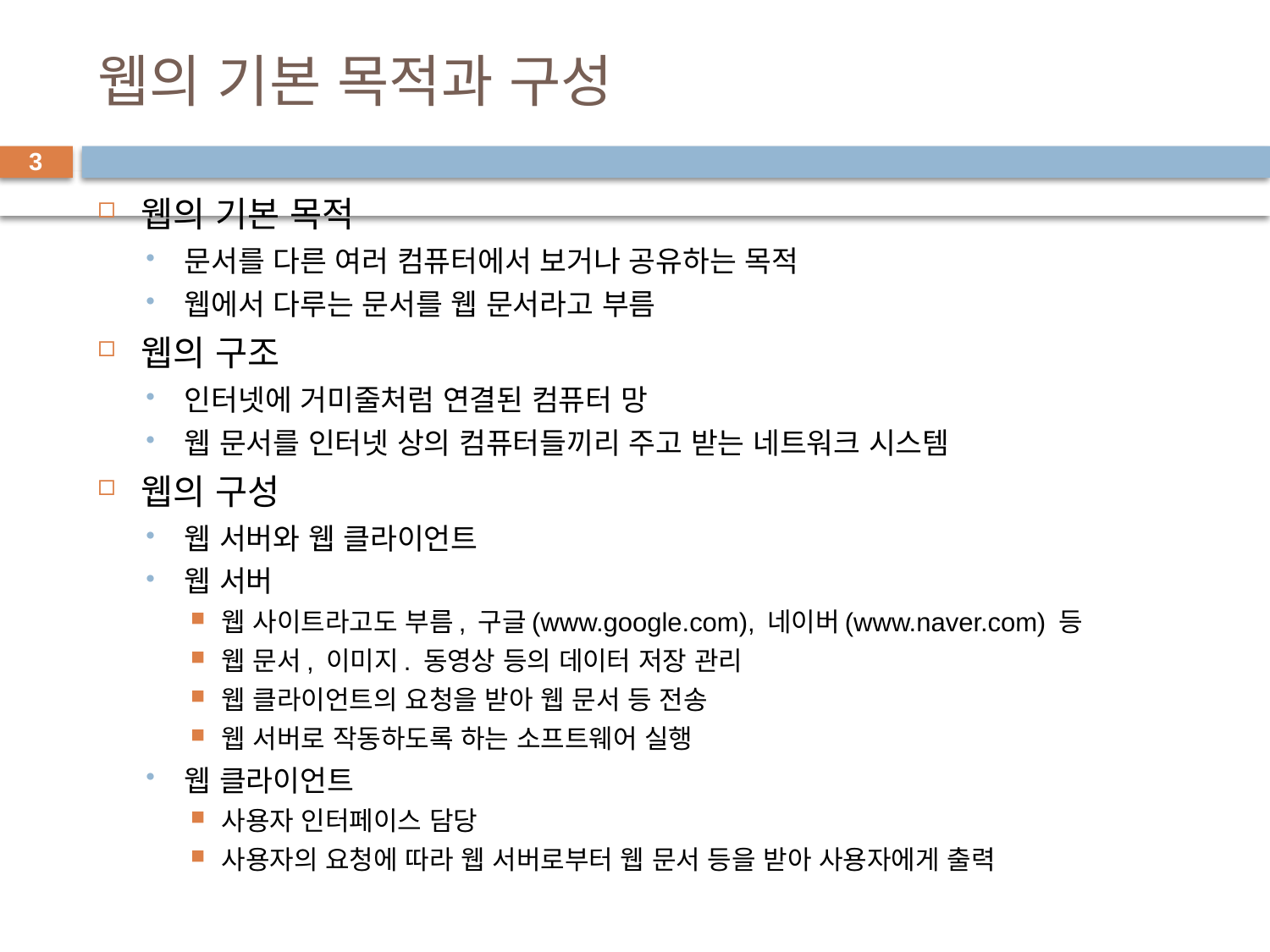

# 웹의 기본 목적과 구성
3
웹의 기본 목적
문서를 다른 여러 컴퓨터에서 보거나 공유하는 목적
웹에서 다루는 문서를 웹 문서라고 부름
웹의 구조
인터넷에 거미줄처럼 연결된 컴퓨터 망
웹 문서를 인터넷 상의 컴퓨터들끼리 주고 받는 네트워크 시스템
웹의 구성
웹 서버와 웹 클라이언트
웹 서버
웹 사이트라고도 부름, 구글(www.google.com), 네이버(www.naver.com) 등
웹 문서, 이미지. 동영상 등의 데이터 저장 관리
웹 클라이언트의 요청을 받아 웹 문서 등 전송
웹 서버로 작동하도록 하는 소프트웨어 실행
웹 클라이언트
사용자 인터페이스 담당
사용자의 요청에 따라 웹 서버로부터 웹 문서 등을 받아 사용자에게 출력